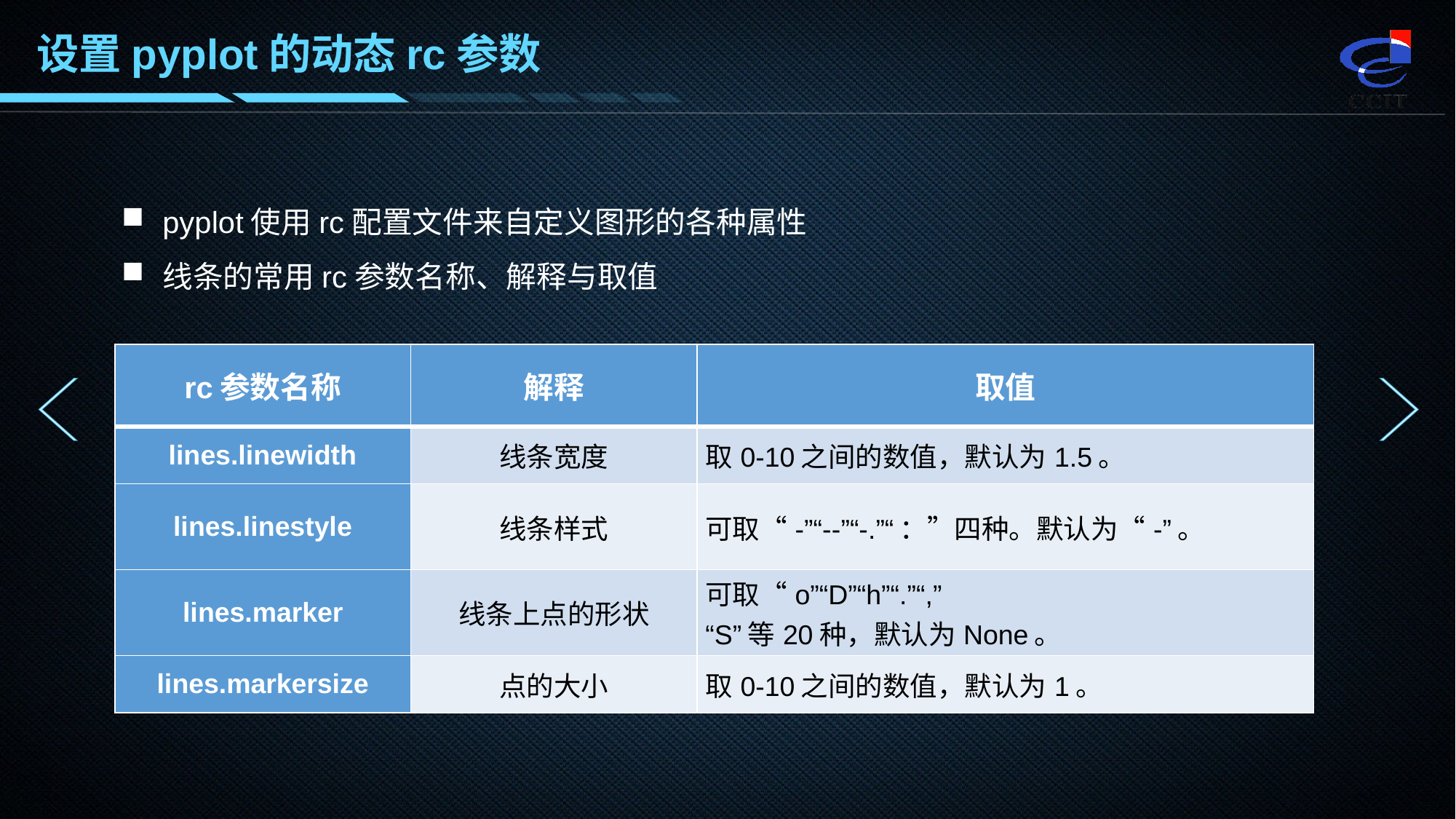

设置pyplot的动态rc参数
pyplot使用rc配置文件来自定义图形的各种属性
线条的常用rc参数名称、解释与取值
| rc参数名称 | 解释 | 取值 |
| --- | --- | --- |
| lines.linewidth | 线条宽度 | 取0-10之间的数值，默认为1.5。 |
| lines.linestyle | 线条样式 | 可取“-”“--”“-.”“：”四种。默认为“-”。 |
| lines.marker | 线条上点的形状 | 可取“o”“D”“h”“.”“,” “S”等20种，默认为None。 |
| lines.markersize | 点的大小 | 取0-10之间的数值，默认为1。 |